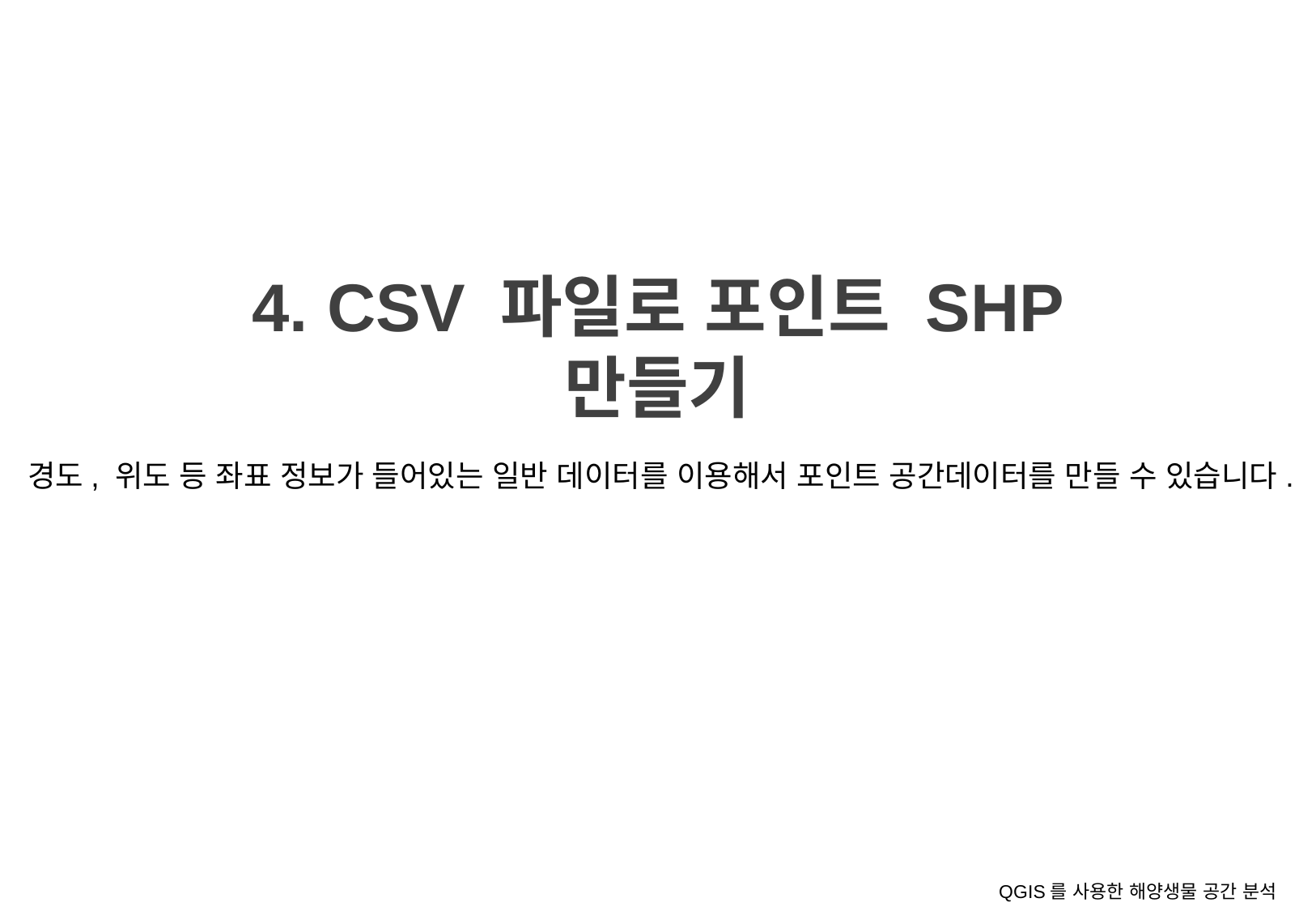

4. CSV 파일로 포인트 SHP 만들기
경도, 위도 등 좌표 정보가 들어있는 일반 데이터를 이용해서 포인트 공간데이터를 만들 수 있습니다.